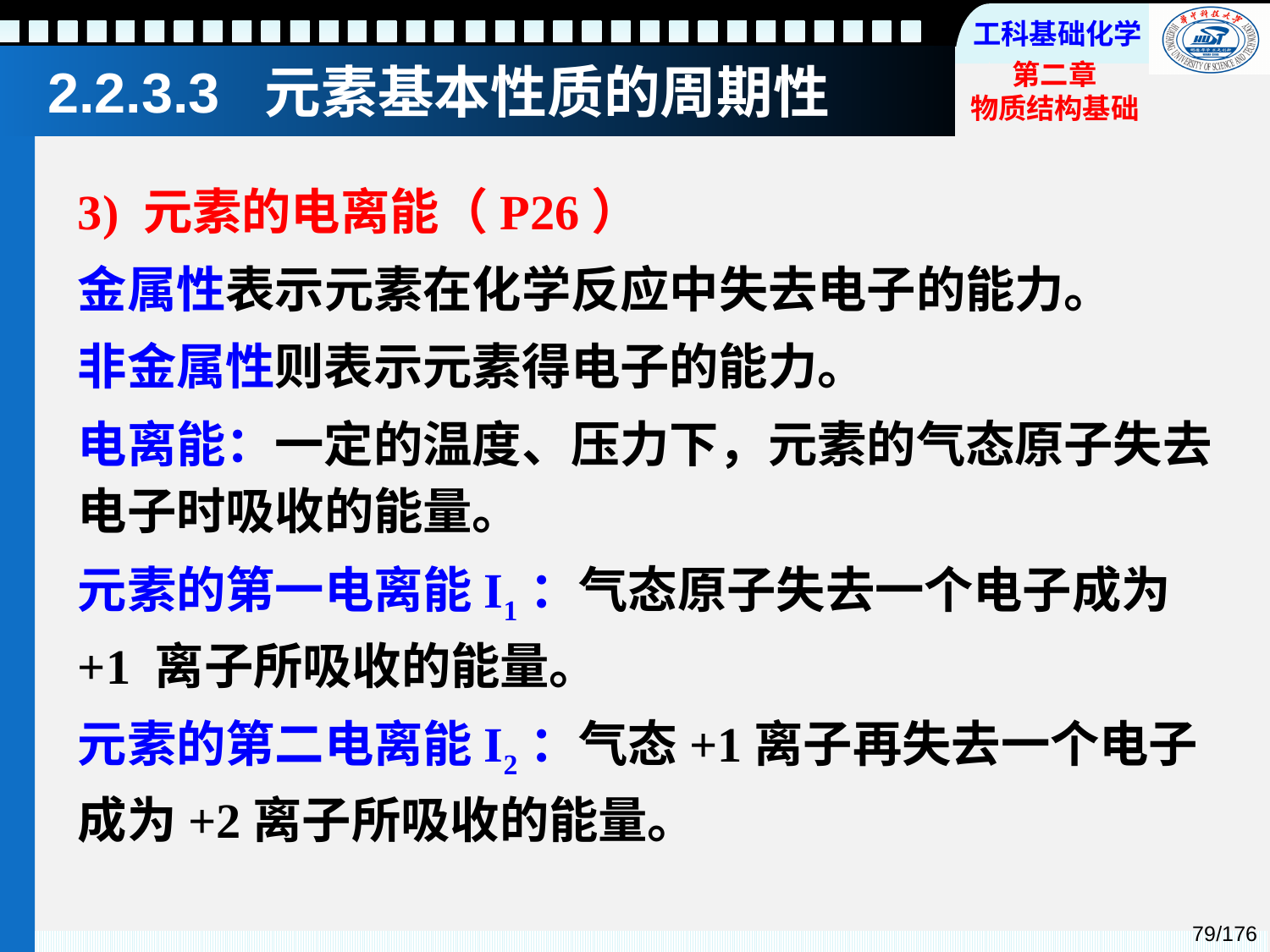

# 2.2.3.3  元素基本性质的周期性
3) 元素的电离能（P26）
金属性表示元素在化学反应中失去电子的能力。
非金属性则表示元素得电子的能力。
电离能：一定的温度、压力下，元素的气态原子失去电子时吸收的能量。
元素的第一电离能I1：气态原子失去一个电子成为+1 离子所吸收的能量。
元素的第二电离能I2：气态+1离子再失去一个电子成为+2离子所吸收的能量。